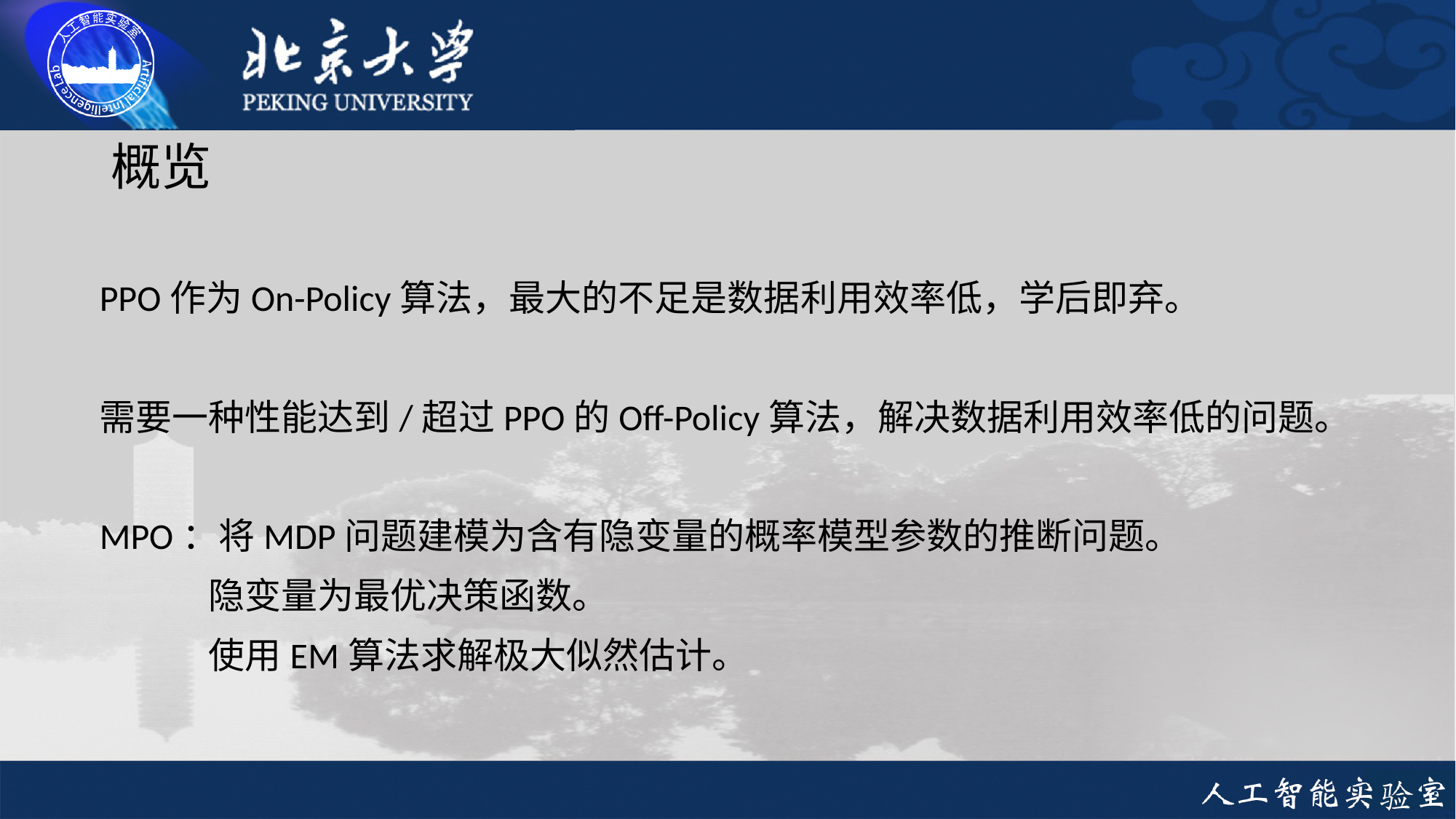

# 概览
PPO作为On-Policy算法，最大的不足是数据利用效率低，学后即弃。

需要一种性能达到/超过PPO的Off-Policy算法，解决数据利用效率低的问题。

MPO：将MDP问题建模为含有隐变量的概率模型参数的推断问题。
	隐变量为最优决策函数。
	使用EM算法求解极大似然估计。